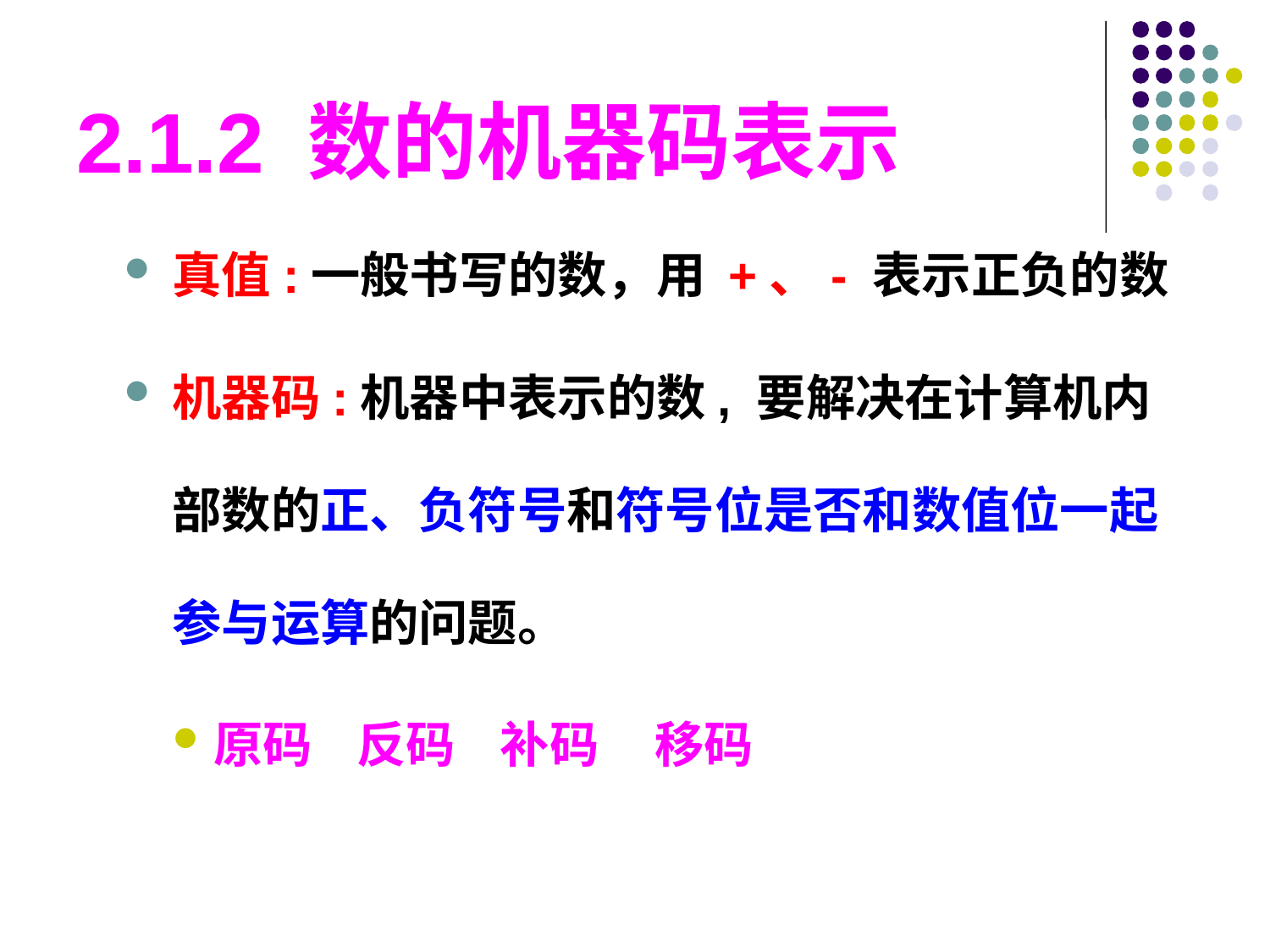

2.1.2 数的机器码表示
真值:一般书写的数，用 +、- 表示正负的数
机器码:机器中表示的数, 要解决在计算机内部数的正、负符号和符号位是否和数值位一起参与运算的问题。
原码    反码    补码     移码

#
12